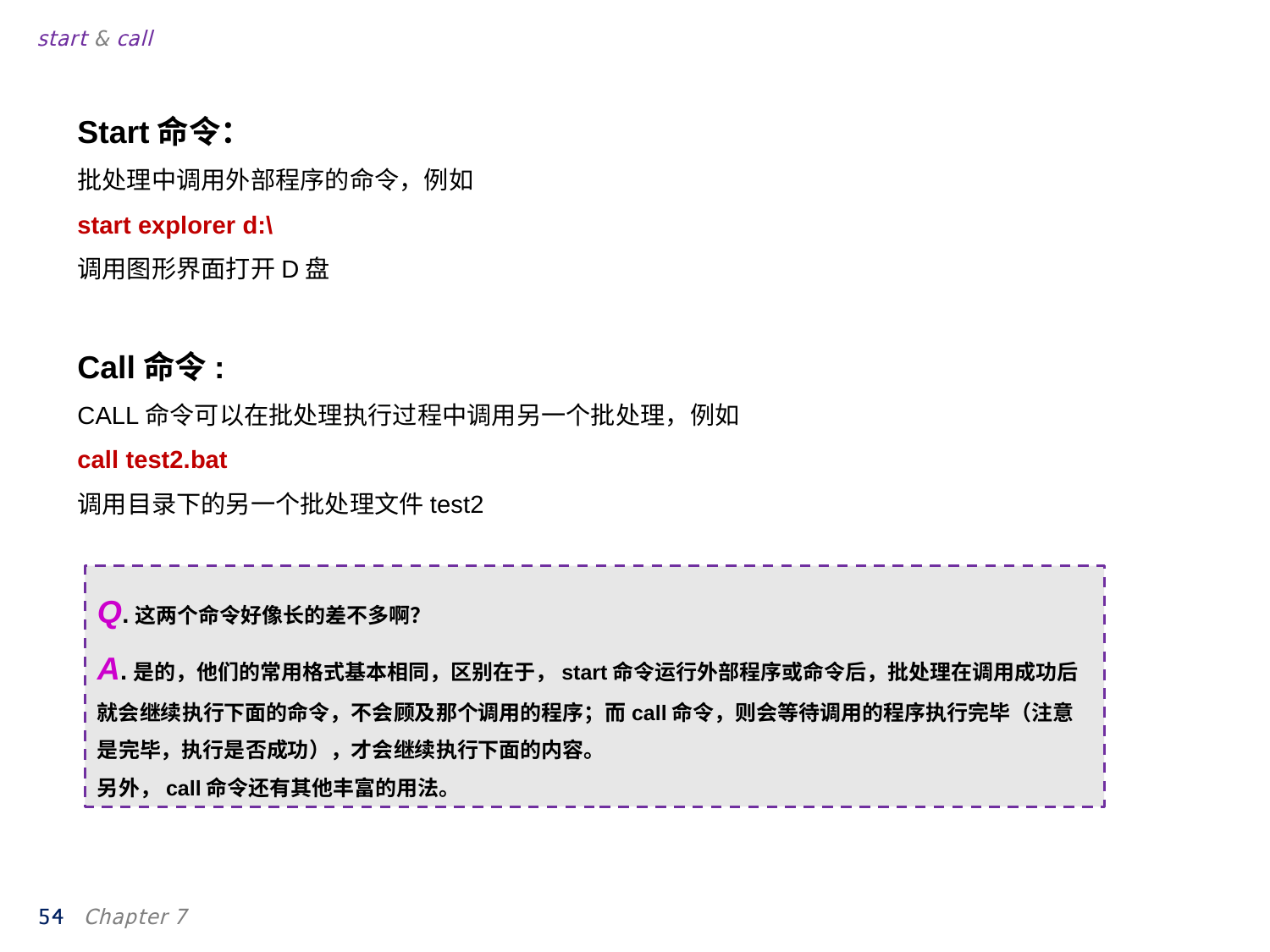

start & call
Start命令：
批处理中调用外部程序的命令，例如
start explorer d:\
调用图形界面打开D盘

Call命令:
CALL命令可以在批处理执行过程中调用另一个批处理，例如
call test2.bat
调用目录下的另一个批处理文件test2
Q.这两个命令好像长的差不多啊？
A.是的，他们的常用格式基本相同，区别在于，start命令运行外部程序或命令后，批处理在调用成功后就会继续执行下面的命令，不会顾及那个调用的程序；而call命令，则会等待调用的程序执行完毕（注意是完毕，执行是否成功），才会继续执行下面的内容。
另外，call命令还有其他丰富的用法。
54   Chapter 7